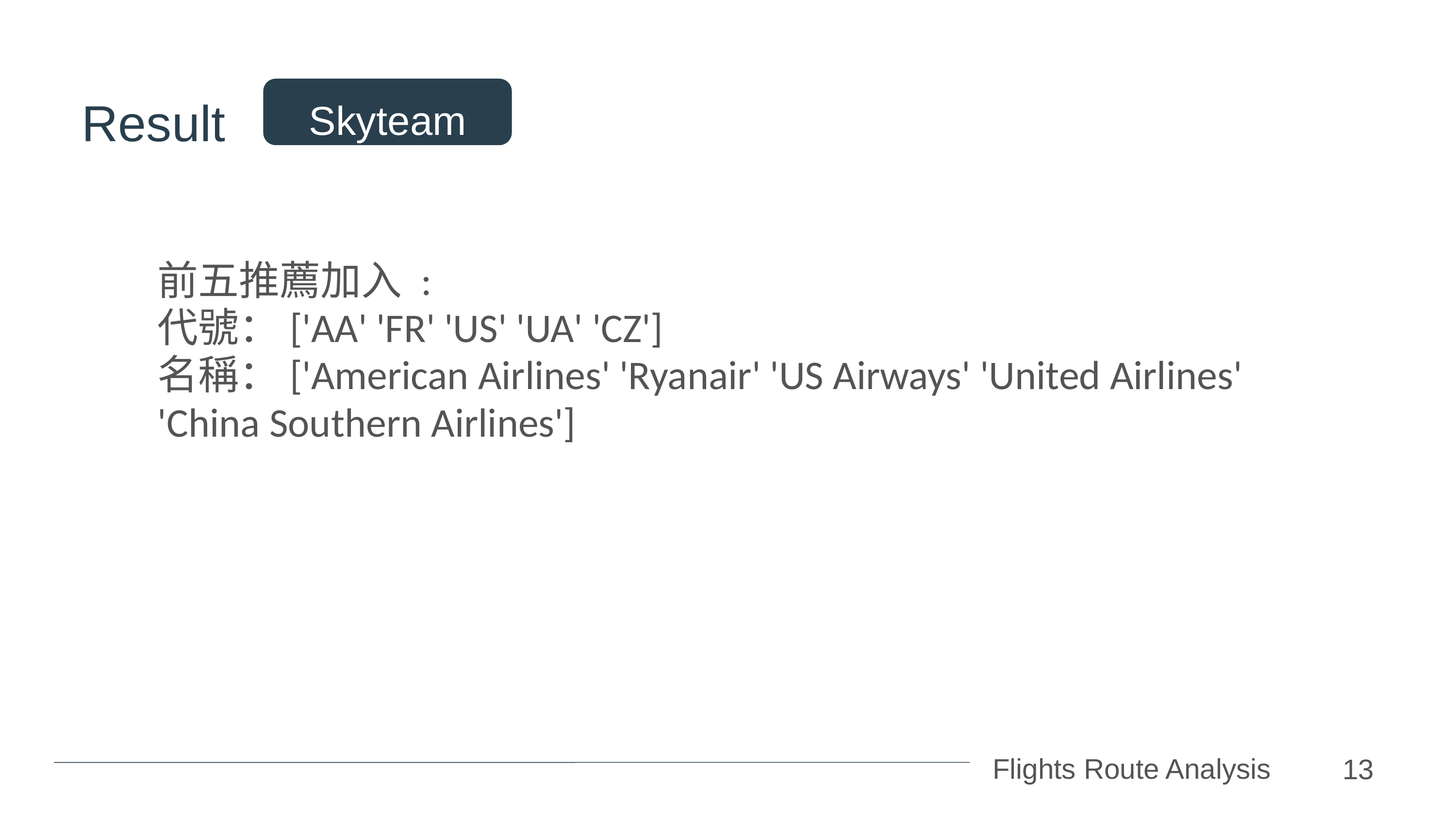

Result
Skyteam

前五推薦加入 :
代號：['AA' 'FR' 'US' 'UA' 'CZ']
名稱：['American Airlines' 'Ryanair' 'US Airways' 'United Airlines' 'China Southern Airlines']

Flights Route Analysis
13